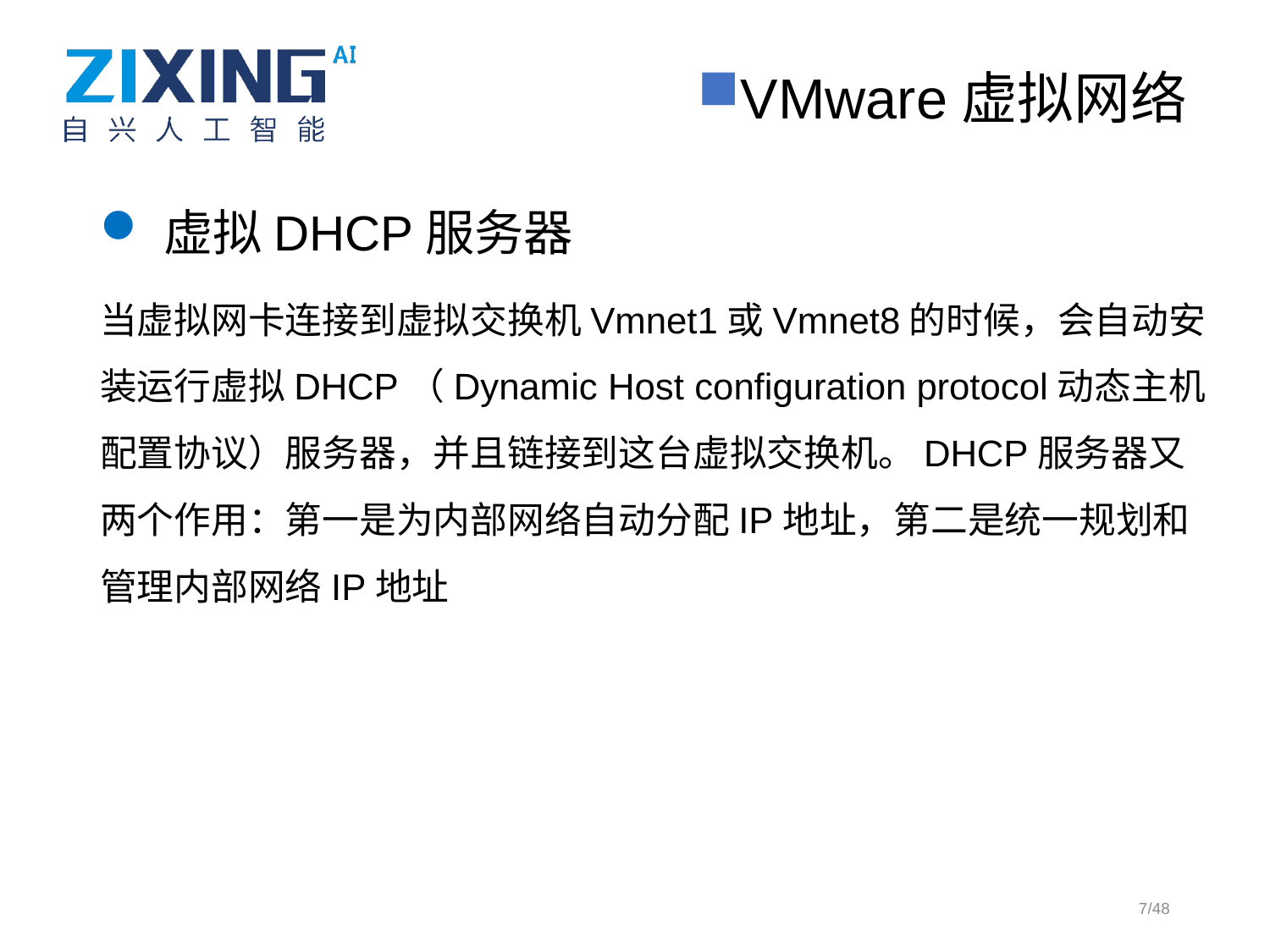

VMware虚拟网络
虚拟DHCP服务器
当虚拟网卡连接到虚拟交换机Vmnet1或Vmnet8的时候，会自动安装运行虚拟DHCP（Dynamic Host configuration protocol动态主机配置协议）服务器，并且链接到这台虚拟交换机。DHCP服务器又两个作用：第一是为内部网络自动分配IP地址，第二是统一规划和管理内部网络IP地址

7/48